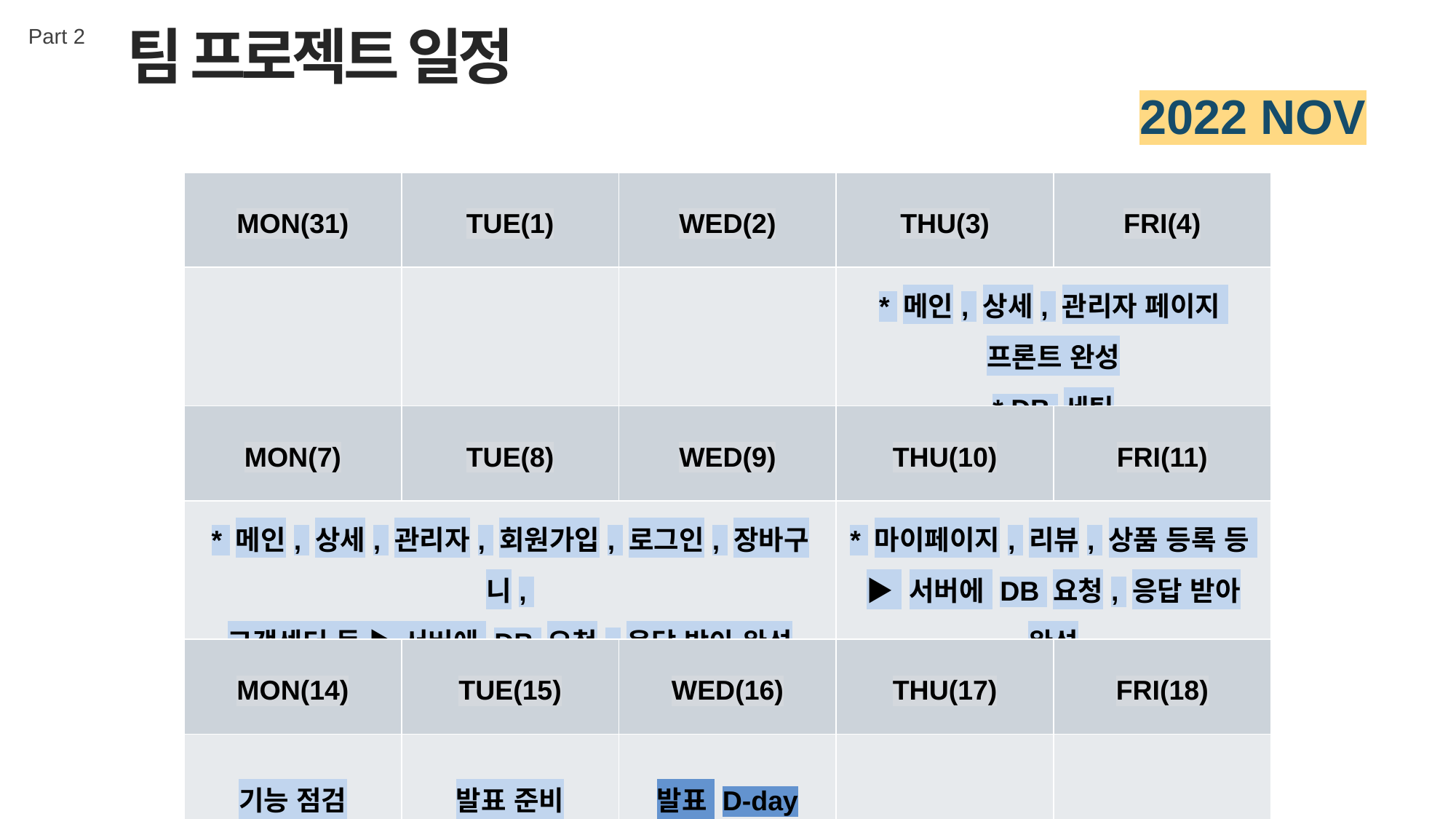

팀 프로젝트 일정
Part 2
2022 NOV
| MON(31) | TUE(1) | WED(2) | THU(3) | FRI(4) |
| --- | --- | --- | --- | --- |
|  |  |  | \* 메인, 상세, 관리자 페이지 프론트 완성 \* DB 세팅 |  |
| MON(7) | TUE(8) | WED(9) | THU(10) | FRI(11) |
| \* 메인, 상세, 관리자, 회원가입, 로그인, 장바구니, 고객센터 등 ▶ 서버에 DB 요청, 응답 받아 완성 |  |  | \* 마이페이지, 리뷰, 상품 등록 등 ▶ 서버에 DB 요청, 응답 받아 완성 |  |
| MON(14) | TUE(15) | WED(16) | THU(17) | FRI(18) |
| 기능 점검 | 발표 준비 | 발표 D-day |  |  |